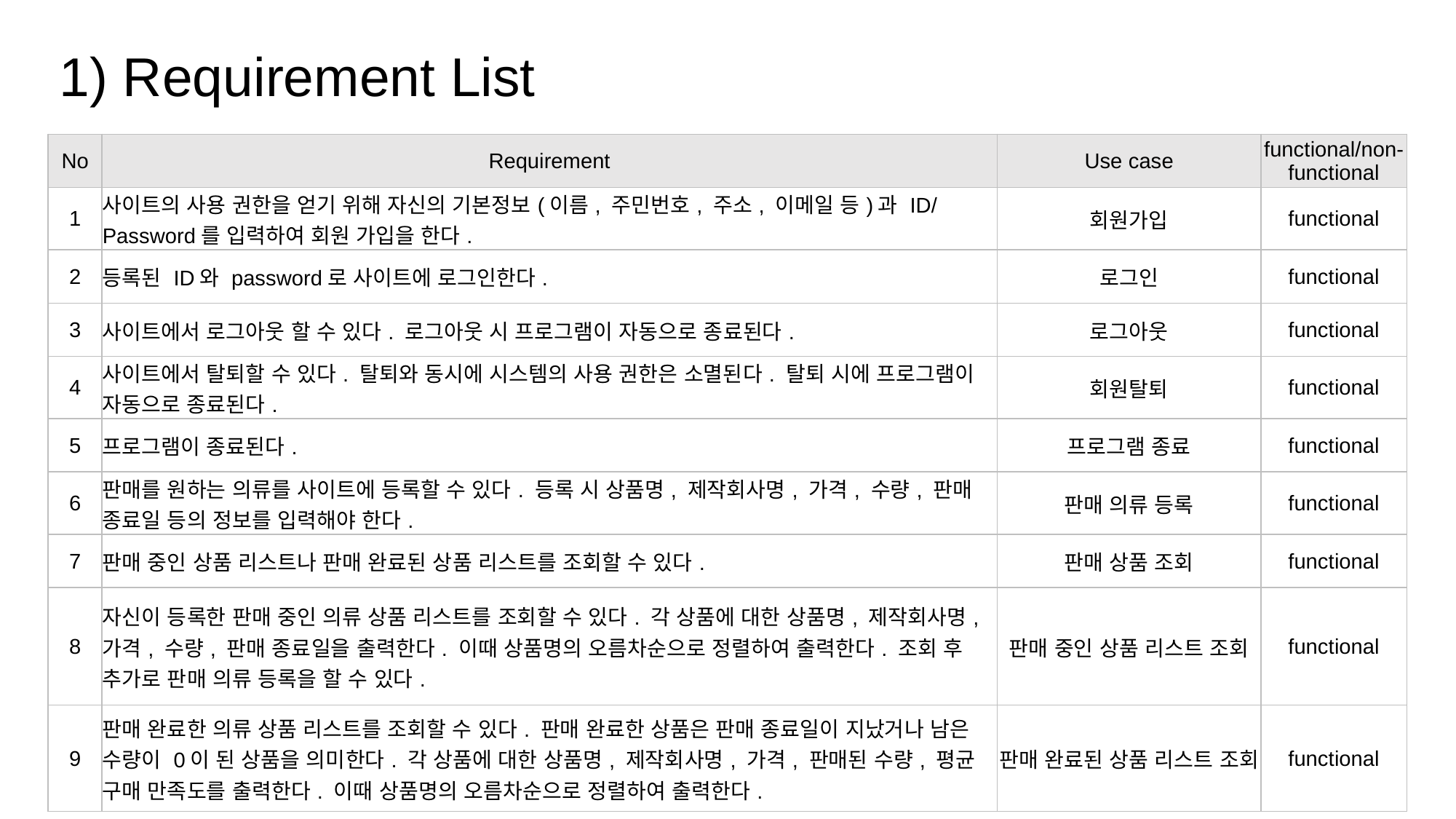

# 1) Requirement List
| No | Requirement | Use case | functional/non-functional |
| --- | --- | --- | --- |
| 1 | 사이트의 사용 권한을 얻기 위해 자신의 기본정보(이름, 주민번호, 주소, 이메일 등)과 ID/Password를 입력하여 회원 가입을 한다. | 회원가입 | functional |
| 2 | 등록된 ID와 password로 사이트에 로그인한다. | 로그인 | functional |
| 3 | 사이트에서 로그아웃 할 수 있다. 로그아웃 시 프로그램이 자동으로 종료된다. | 로그아웃 | functional |
| 4 | 사이트에서 탈퇴할 수 있다. 탈퇴와 동시에 시스템의 사용 권한은 소멸된다. 탈퇴 시에 프로그램이 자동으로 종료된다. | 회원탈퇴 | functional |
| 5 | 프로그램이 종료된다. | 프로그램 종료 | functional |
| 6 | 판매를 원하는 의류를 사이트에 등록할 수 있다. 등록 시 상품명, 제작회사명, 가격, 수량, 판매 종료일 등의 정보를 입력해야 한다. | 판매 의류 등록 | functional |
| 7 | 판매 중인 상품 리스트나 판매 완료된 상품 리스트를 조회할 수 있다. | 판매 상품 조회 | functional |
| 8 | 자신이 등록한 판매 중인 의류 상품 리스트를 조회할 수 있다. 각 상품에 대한 상품명, 제작회사명, 가격, 수량, 판매 종료일을 출력한다. 이때 상품명의 오름차순으로 정렬하여 출력한다. 조회 후 추가로 판매 의류 등록을 할 수 있다. | 판매 중인 상품 리스트 조회 | functional |
| 9 | 판매 완료한 의류 상품 리스트를 조회할 수 있다. 판매 완료한 상품은 판매 종료일이 지났거나 남은 수량이 0이 된 상품을 의미한다. 각 상품에 대한 상품명, 제작회사명, 가격, 판매된 수량, 평균 구매 만족도를 출력한다. 이때 상품명의 오름차순으로 정렬하여 출력한다. | 판매 완료된 상품 리스트 조회 | functional |